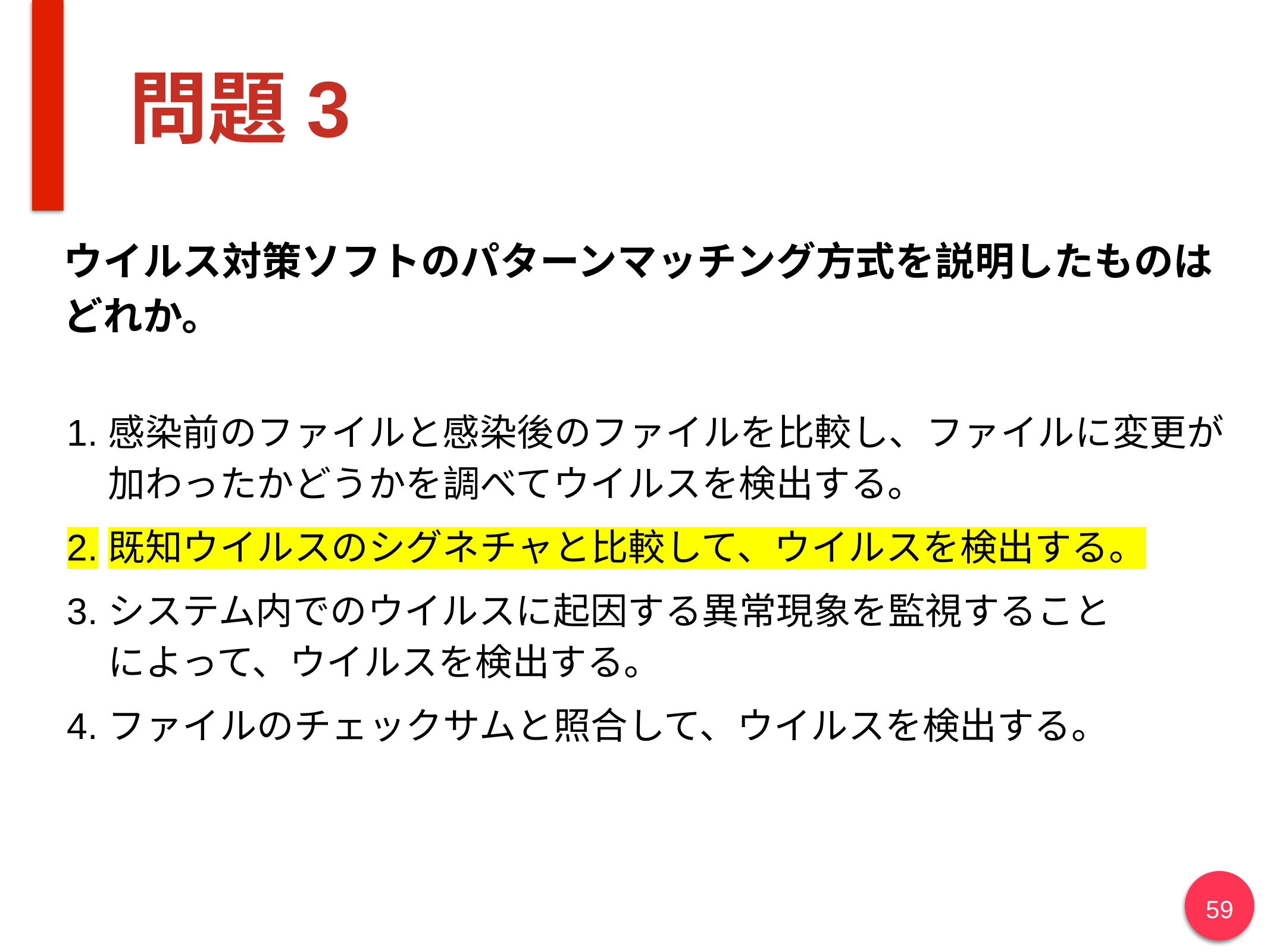

# 問題3
ウイルス対策ソフトのパターンマッチング方式を説明したものはどれか。

感染前のファイルと感染後のファイルを比較し、ファイルに変更が加わったかどうかを調べてウイルスを検出する。
既知ウイルスのシグネチャと比較して、ウイルスを検出する。
システム内でのウイルスに起因する異常現象を監視すること
によって、ウイルスを検出する。
ファイルのチェックサムと照合して、ウイルスを検出する。
59